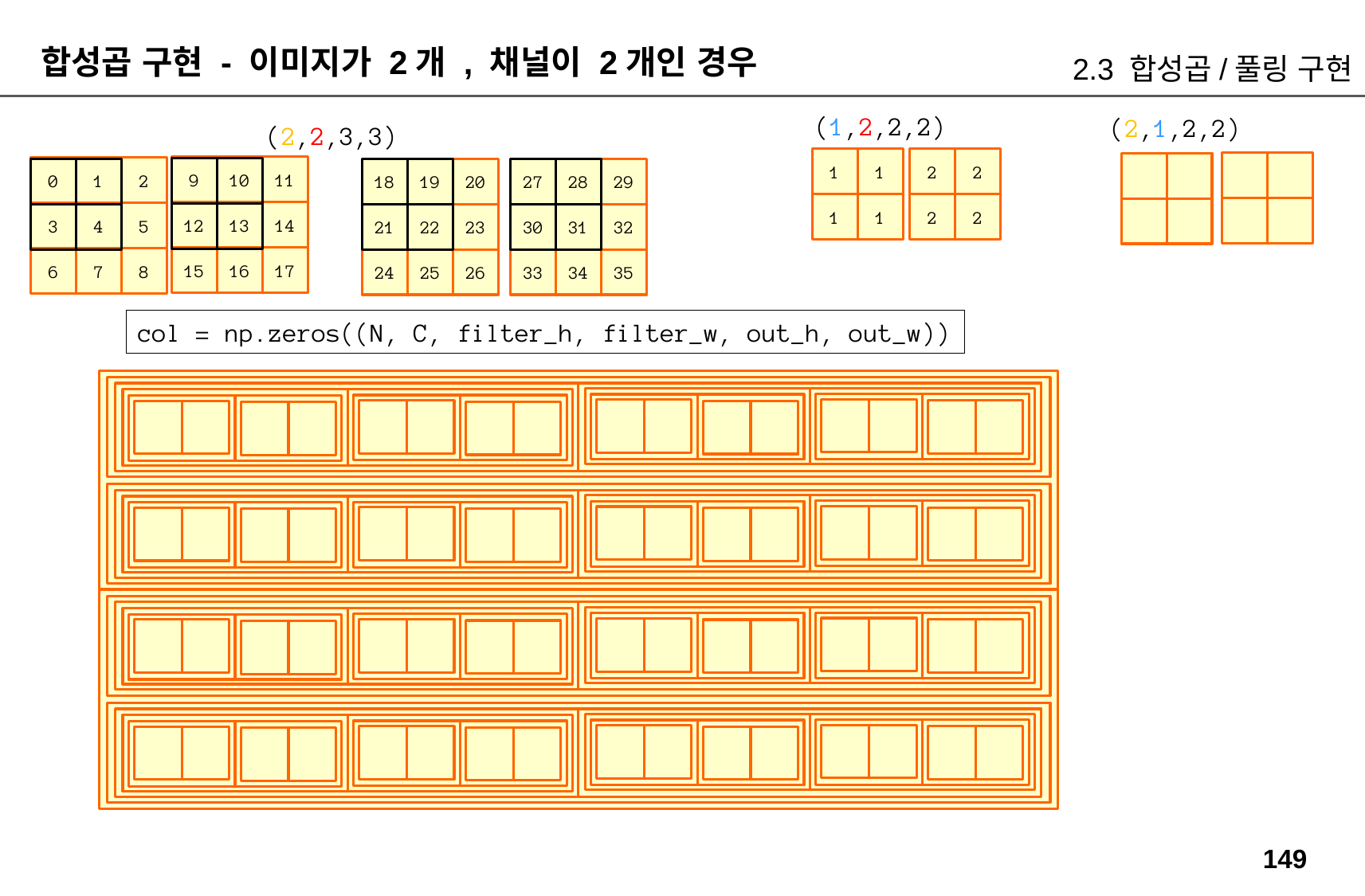

합성곱 구현 - 이미지가 2개 , 채널이 2개인 경우
2.3 합성곱/풀링 구현
(1,2,2,2)
(2,1,2,2)
(2,2,3,3)
2
2
1
1

9
10
11
0
1
2

18
19
20
27
28
29

2
2
1
1

12
13
14
3
4
5
21
22
23
30
31
32
15
16
17
6
7
8
24
25
26
33
34
35
col = np.zeros((N, C, filter_h, filter_w, out_h, out_w))